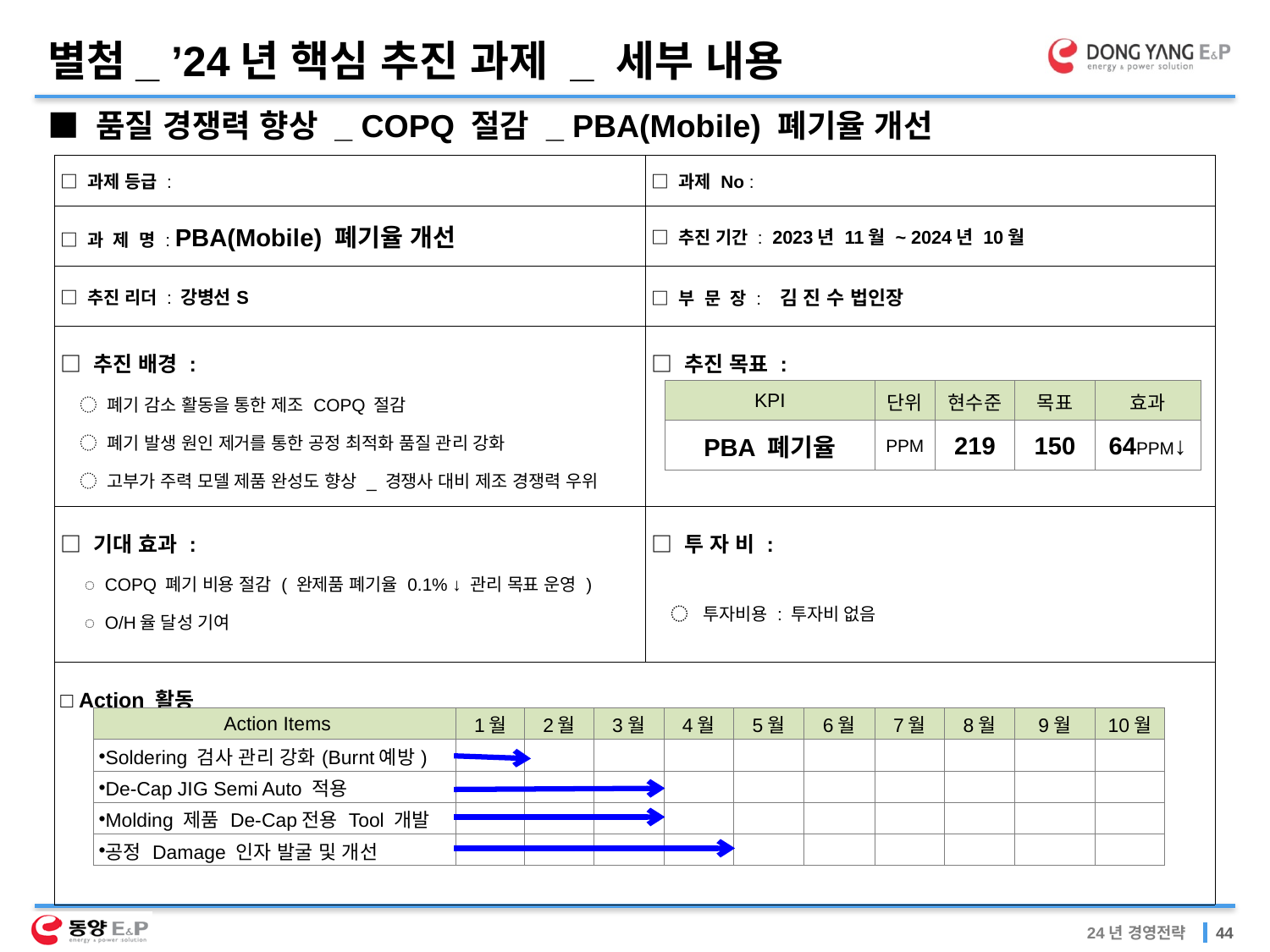

별첨_ ’24년 핵심 추진 과제 _ 세부 내용
■ 품질 경쟁력 향상 _ COPQ 절감 _ PBA(Mobile) 폐기율 개선
| □ 과제 등급 : | □ 과제 No : |
| --- | --- |
| □ 과 제 명 : PBA(Mobile) 폐기율 개선 | □ 추진 기간 : 2023년 11월 ~ 2024년 10월 |
| □ 추진 리더 : 강병선S | □ 부 문 장 : 김 진 수 법인장 |
| □ 추진 배경 : ◌ 폐기 감소 활동을 통한 제조 COPQ 절감 ◌ 폐기 발생 원인 제거를 통한 공정 최적화 품질 관리 강화 ◌ 고부가 주력 모델 제품 완성도 향상 \_ 경쟁사 대비 제조 경쟁력 우위 | □ 추진 목표 : |
| □ 기대 효과 : ◌ COPQ 폐기 비용 절감 ( 완제품 폐기율 0.1% ↓ 관리 목표 운영 ) ◌ O/H율 달성 기여 | □ 투 자 비 :   ◌ 투자비용 : 투자비 없음 |
| □ Action 활동 |  |
| KPI | 단위 | 현수준 | 목표 | 효과 |
| --- | --- | --- | --- | --- |
| PBA 폐기율 | PPM | 219 | 150 | 64PPM↓ |
| Action Items | 1월 | 2월 | 3월 | 4월 | 5월 | 6월 | 7월 | 8월 | 9월 | 10월 |
| --- | --- | --- | --- | --- | --- | --- | --- | --- | --- | --- |
| Soldering 검사 관리 강화(Burnt예방) |  |  |  |  |  |  |  |  |  |  |
| De-Cap JIG Semi Auto 적용 |  |  |  |  |  |  |  |  |  |  |
| Molding 제품 De-Cap전용 Tool 개발 |  |  |  |  |  |  |  |  |  |  |
| 공정 Damage 인자 발굴 및 개선 |  |  |  |  |  |  |  |  |  |  |